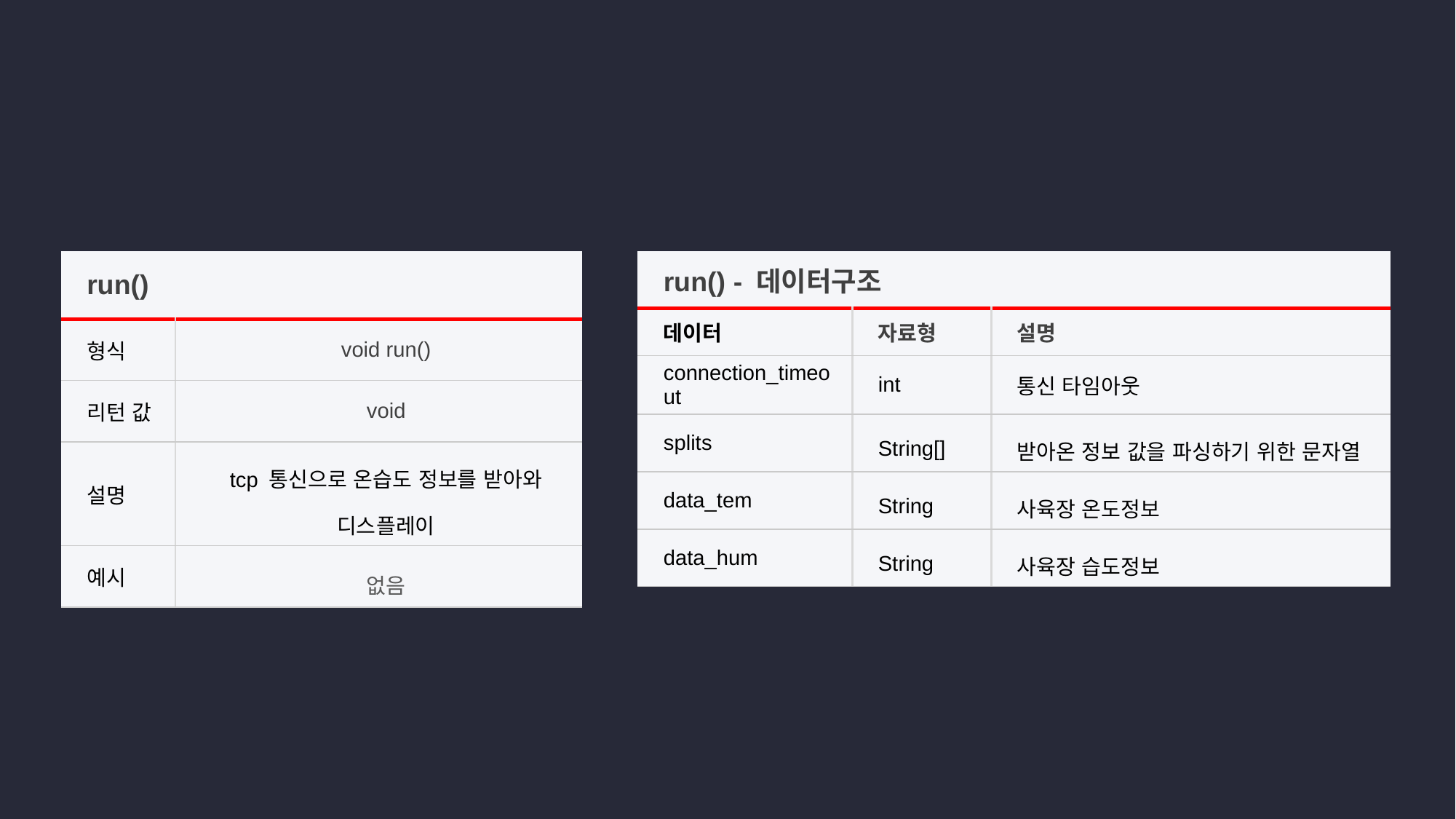

| run() |  |
| --- | --- |
| 형식 | void run() |
| 리턴 값 | void |
| 설명 | tcp 통신으로 온습도 정보를 받아와 디스플레이 |
| 예시 | 없음 |
| run() - 데이터구조 |  |  |
| --- | --- | --- |
| 데이터 | 자료형 | 설명 |
| connection\_timeout | int | 통신 타임아웃 |
| splits | String[] | 받아온 정보 값을 파싱하기 위한 문자열 |
| data\_tem | String | 사육장 온도정보 |
| data\_hum | String | 사육장 습도정보 |